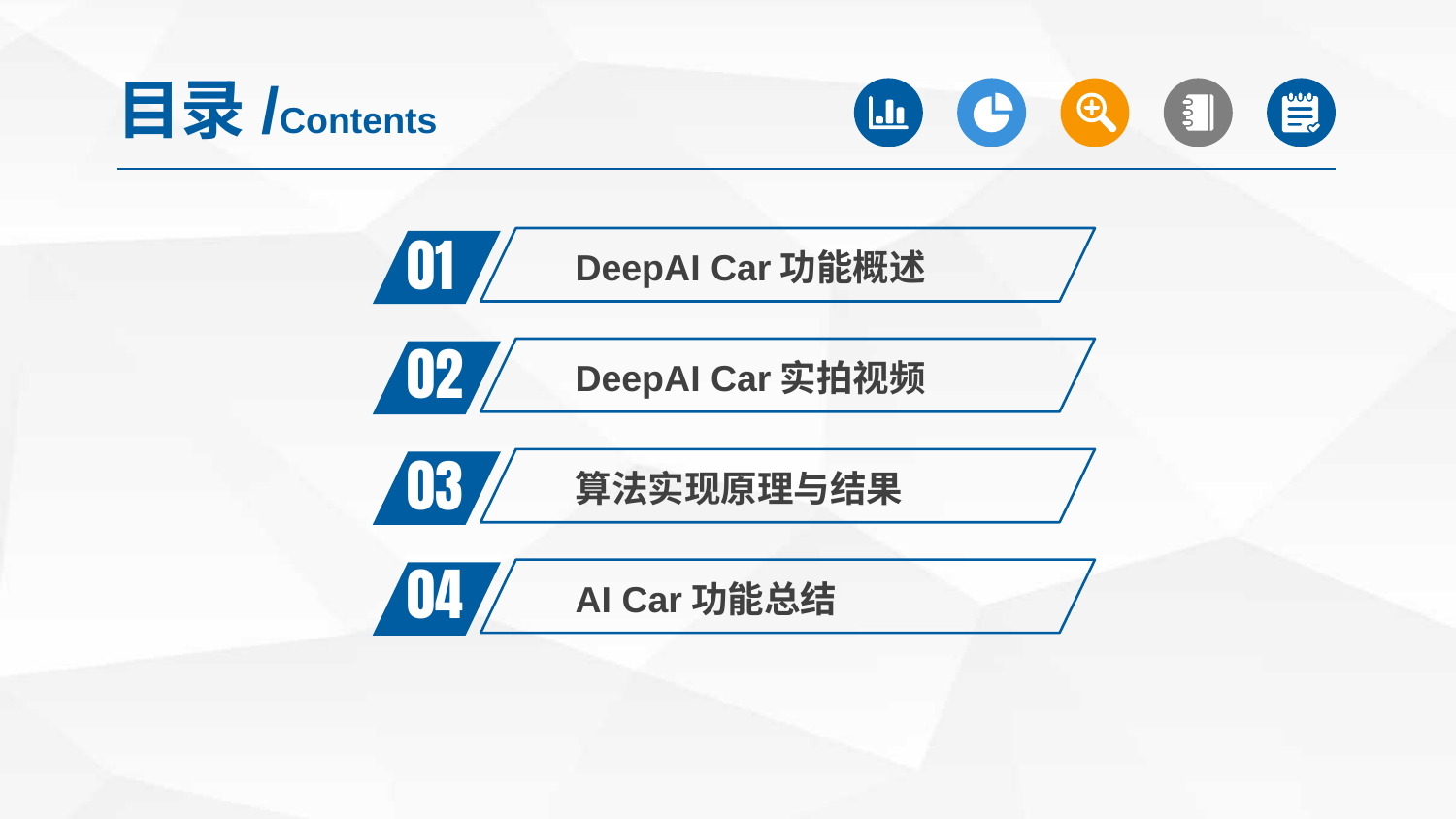

目录/Contents

01

DeepAI Car功能概述
02

DeepAI Car实拍视频
03

算法实现原理与结果
04

AI Car功能总结